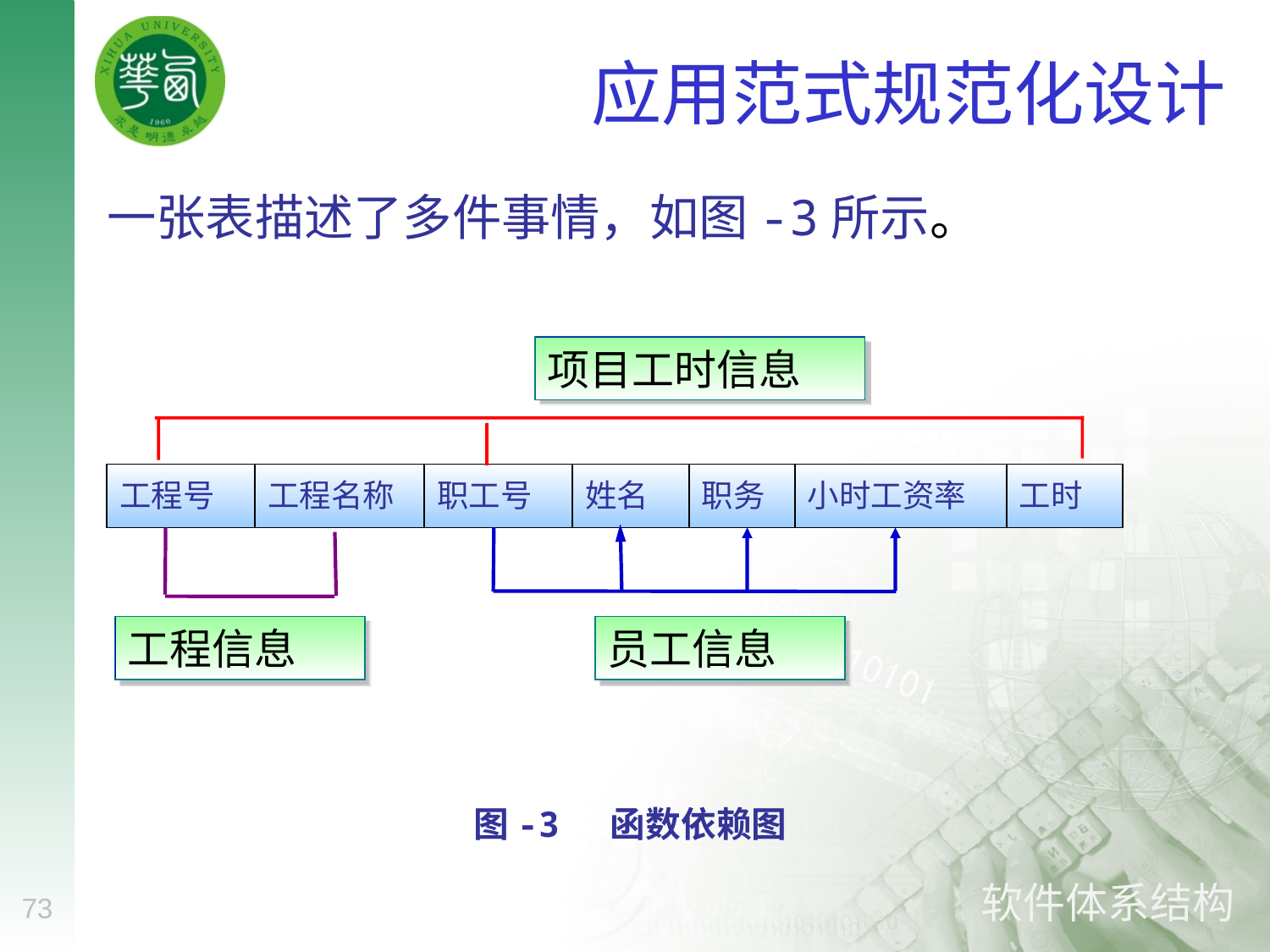

# 应用范式规范化设计
一张表描述了多件事情，如图-3所示。

项目工时信息

| 工程号 | 工程名称 | 职工号 | 姓名 | 职务 | 小时工资率 | 工时 |
| --- | --- | --- | --- | --- | --- | --- |

工程信息
员工信息
图-3  函数依赖图
73